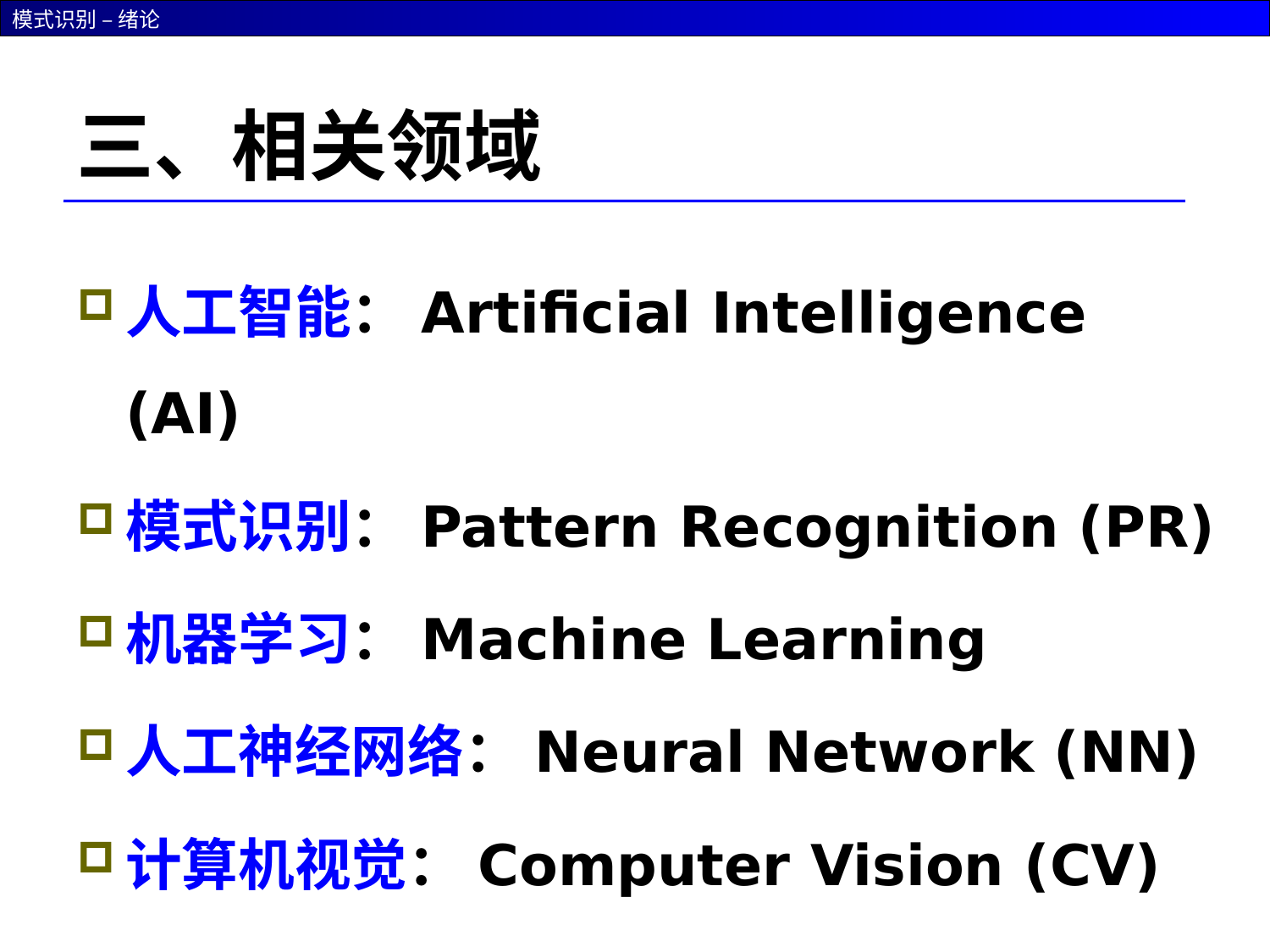

# 三、相关领域
人工智能：Artificial Intelligence (AI)
模式识别：Pattern Recognition (PR)
机器学习：Machine Learning
人工神经网络：Neural Network (NN)
计算机视觉：Computer Vision (CV)